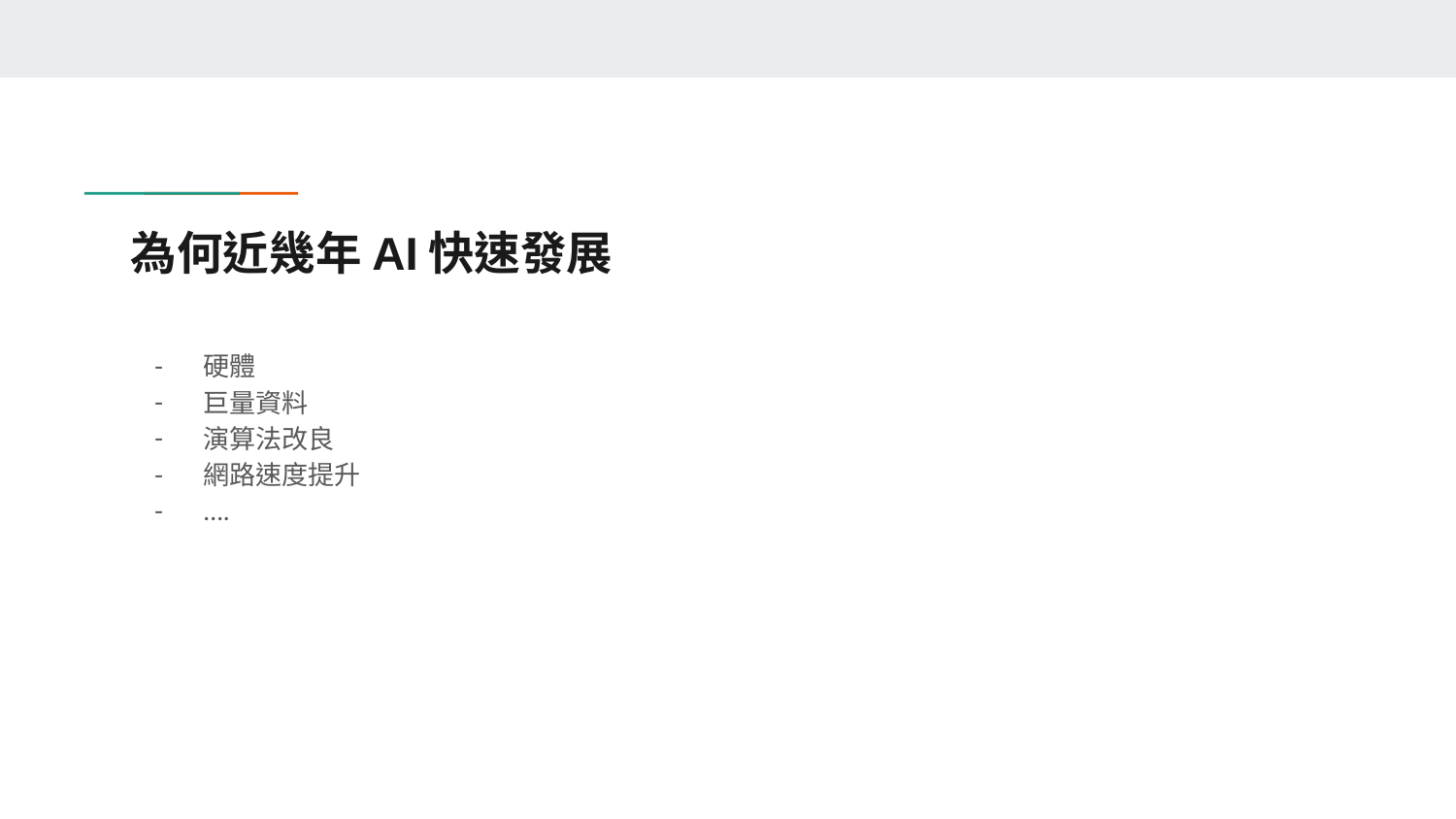

# 為何近幾年AI快速發展
硬體
巨量資料
演算法改良
網路速度提升
….